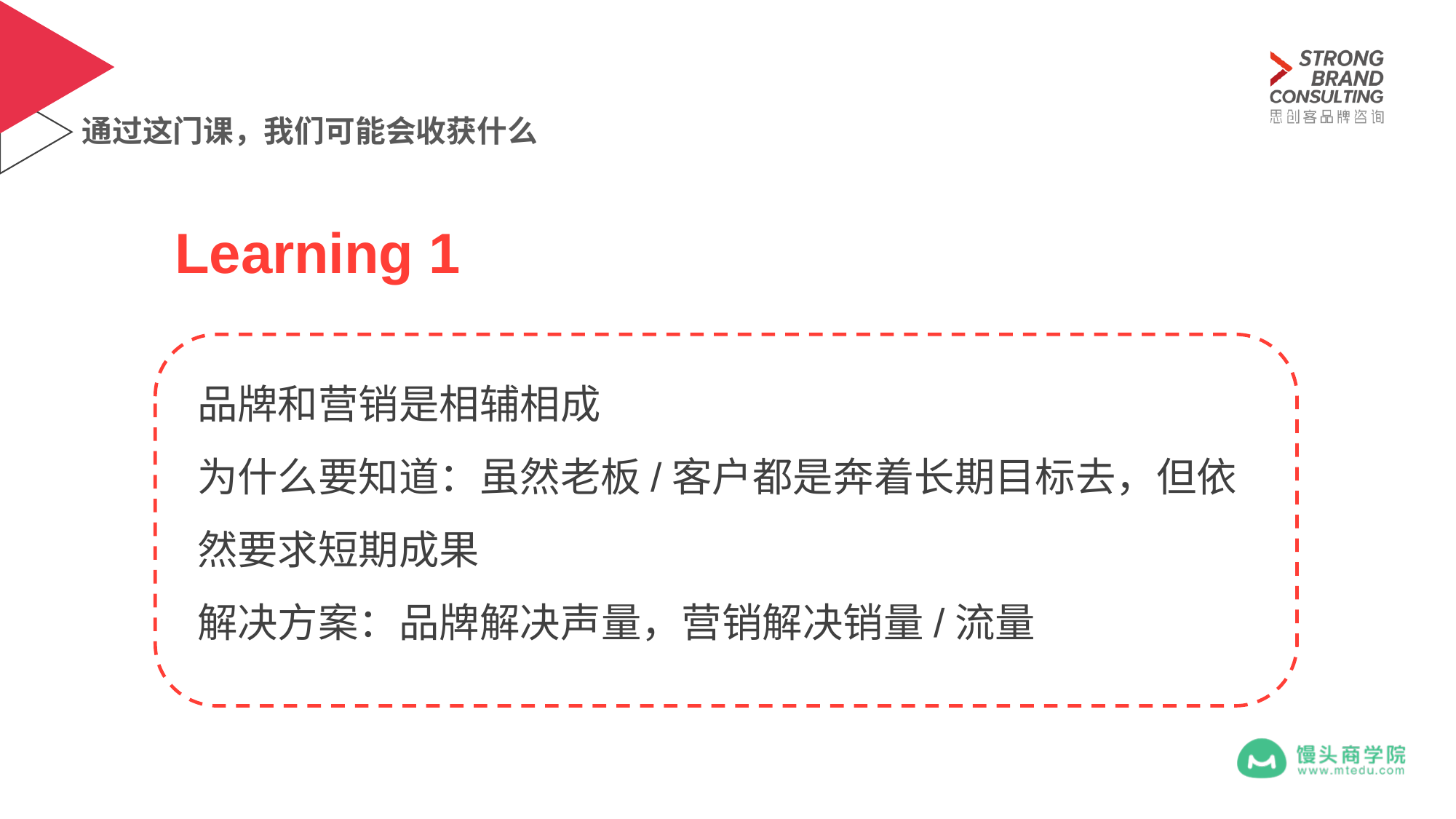

通过这门课，我们可能会收获什么
Learning 1

品牌和营销是相辅相成
为什么要知道：虽然老板/客户都是奔着长期目标去，但依然要求短期成果
解决方案：品牌解决声量，营销解决销量/流量